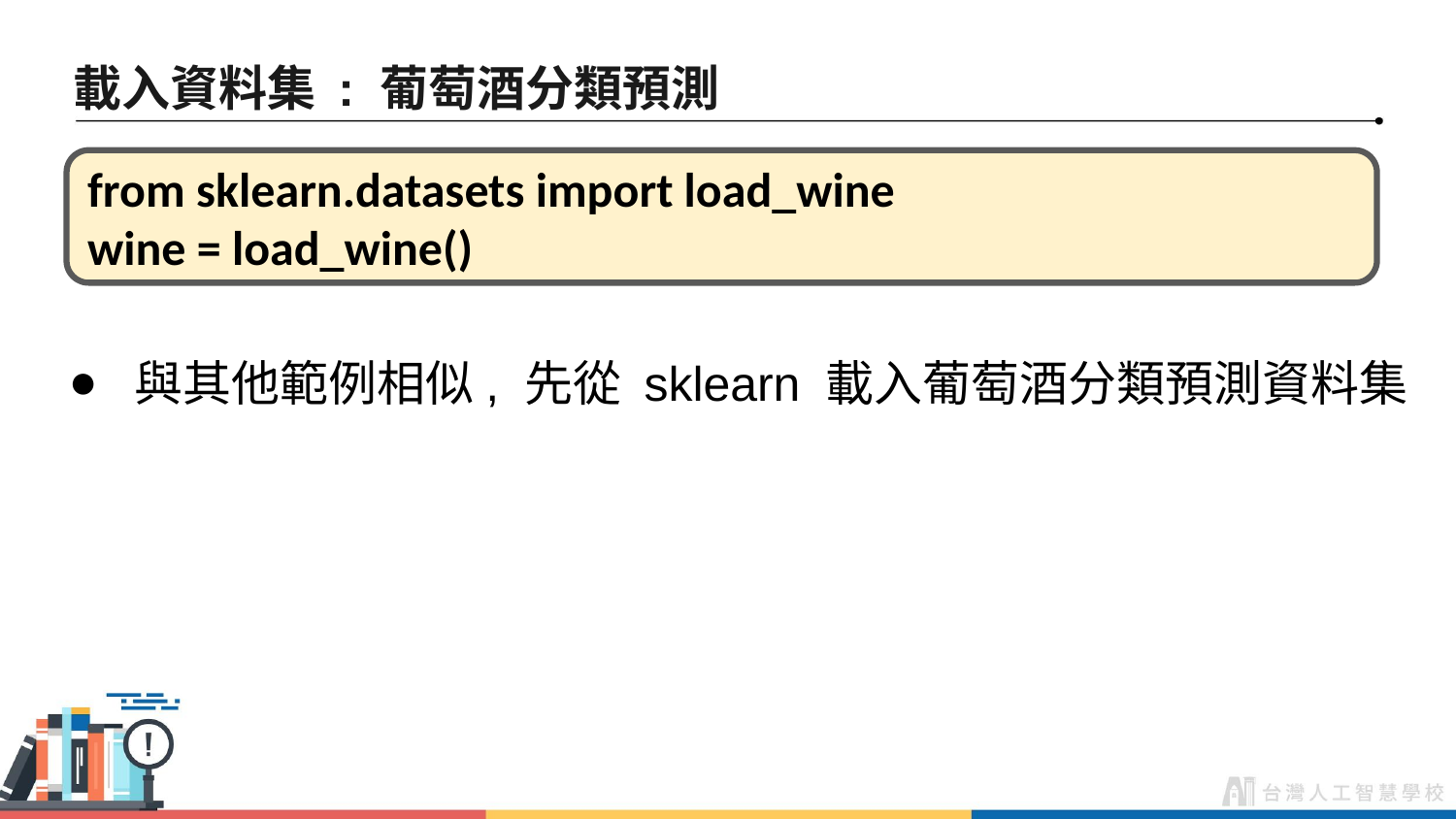

# 載入資料集 : 葡萄酒分類預測
from sklearn.datasets import load_wine
wine = load_wine()
與其他範例相似, 先從 sklearn 載入葡萄酒分類預測資料集